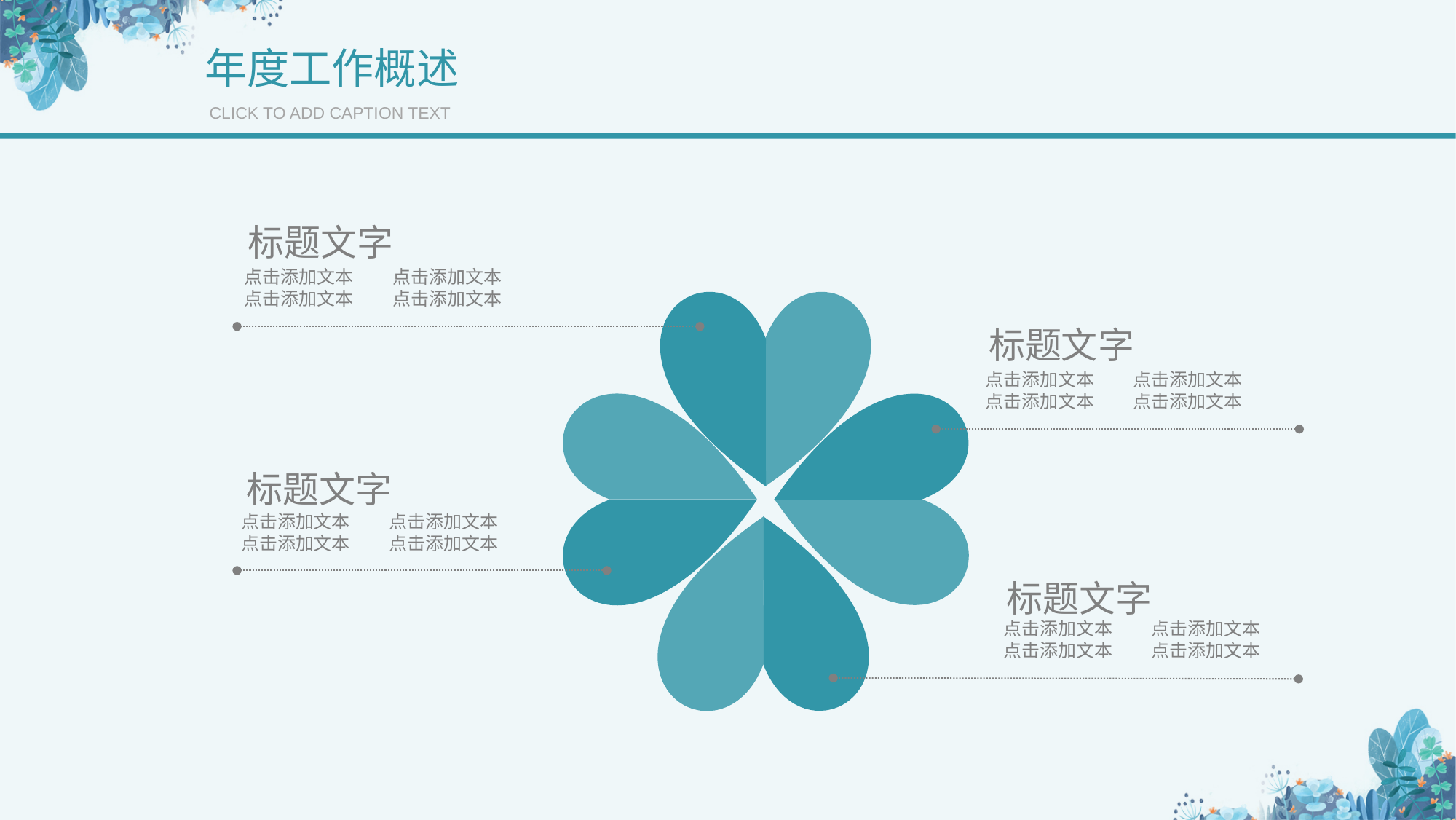

年度工作概述
CLICK TO ADD CAPTION TEXT

标题文字
点击添加文本
点击添加文本
点击添加文本
点击添加文本

标题文字
点击添加文本
点击添加文本
点击添加文本
点击添加文本

标题文字
点击添加文本
点击添加文本
点击添加文本
点击添加文本

标题文字
点击添加文本
点击添加文本
点击添加文本
点击添加文本